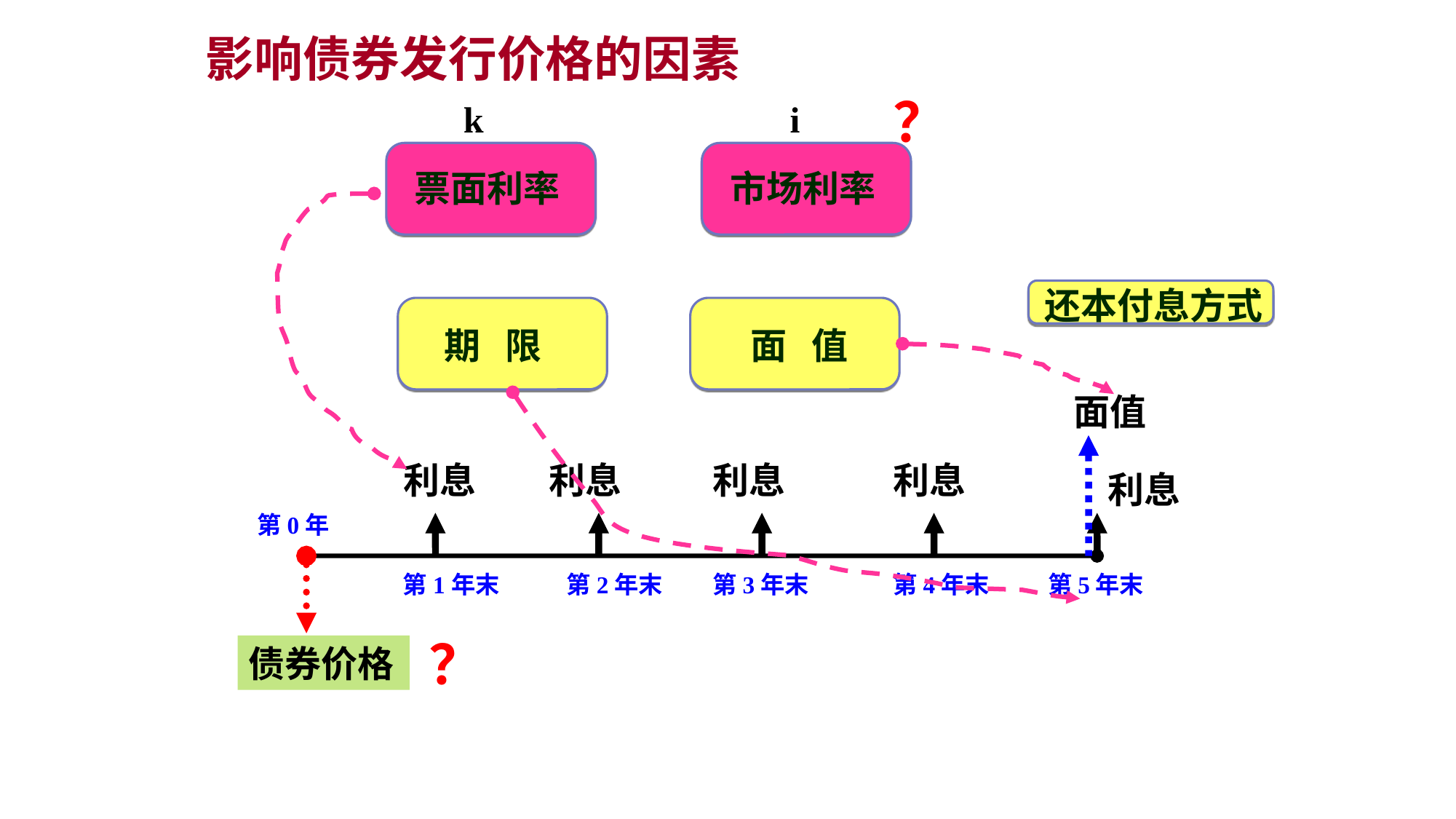

影响债券发行价格的因素
？
k
i

票面利率

市场利率

   还本付息方式

   期   限

   面   值

面值

利息
利息
利息
利息
利息
第0年

第1年末
第2年末
第3年末
第4年末
第5年末
？
债券价格